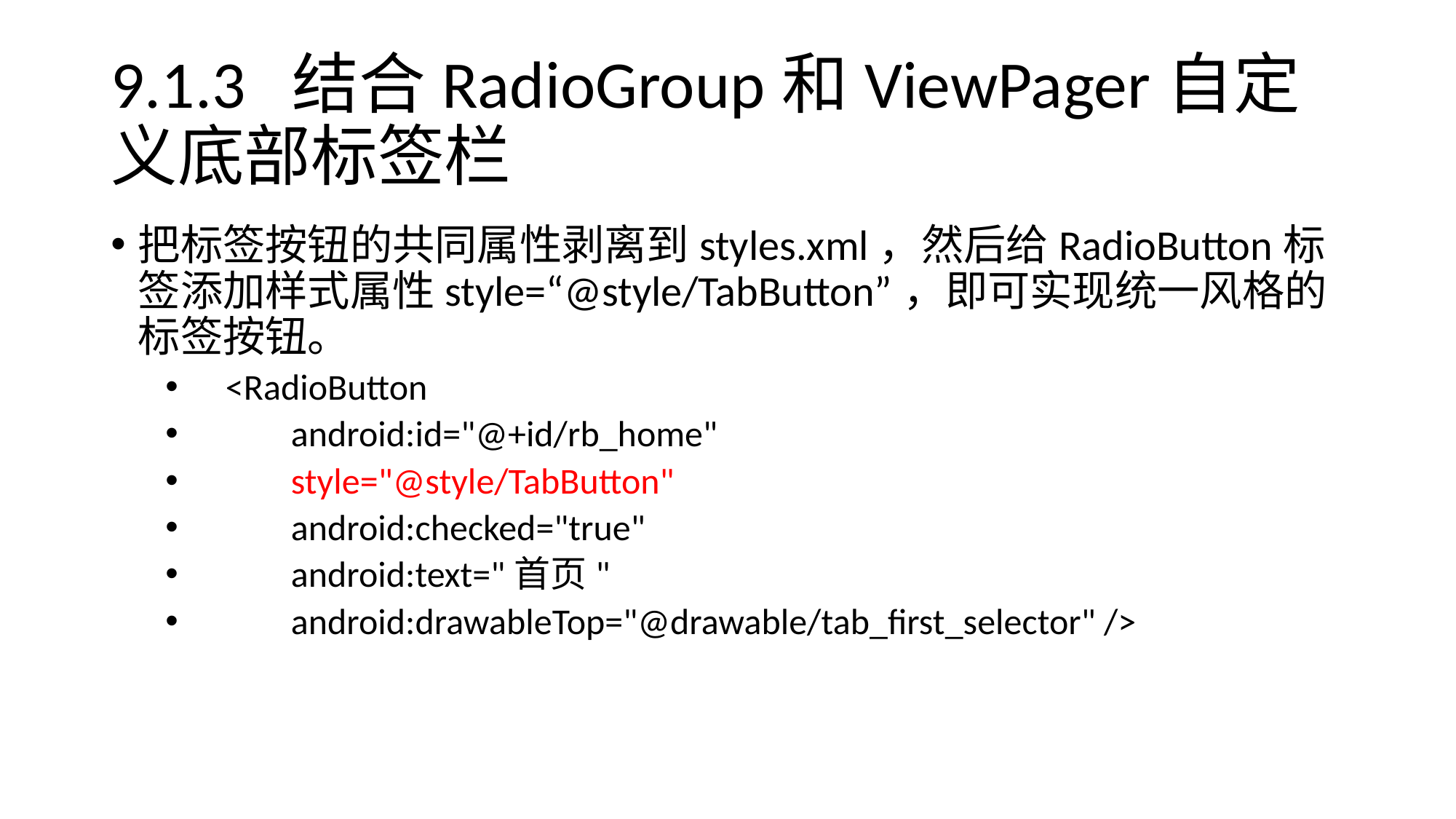

# 9.1.3  结合RadioGroup和ViewPager自定义底部标签栏
把标签按钮的共同属性剥离到styles.xml，然后给RadioButton标签添加样式属性style=“@style/TabButton”，即可实现统一风格的标签按钮。
    <RadioButton
            android:id="@+id/rb_home"
            style="@style/TabButton"
            android:checked="true"
            android:text="首页"
            android:drawableTop="@drawable/tab_first_selector" />